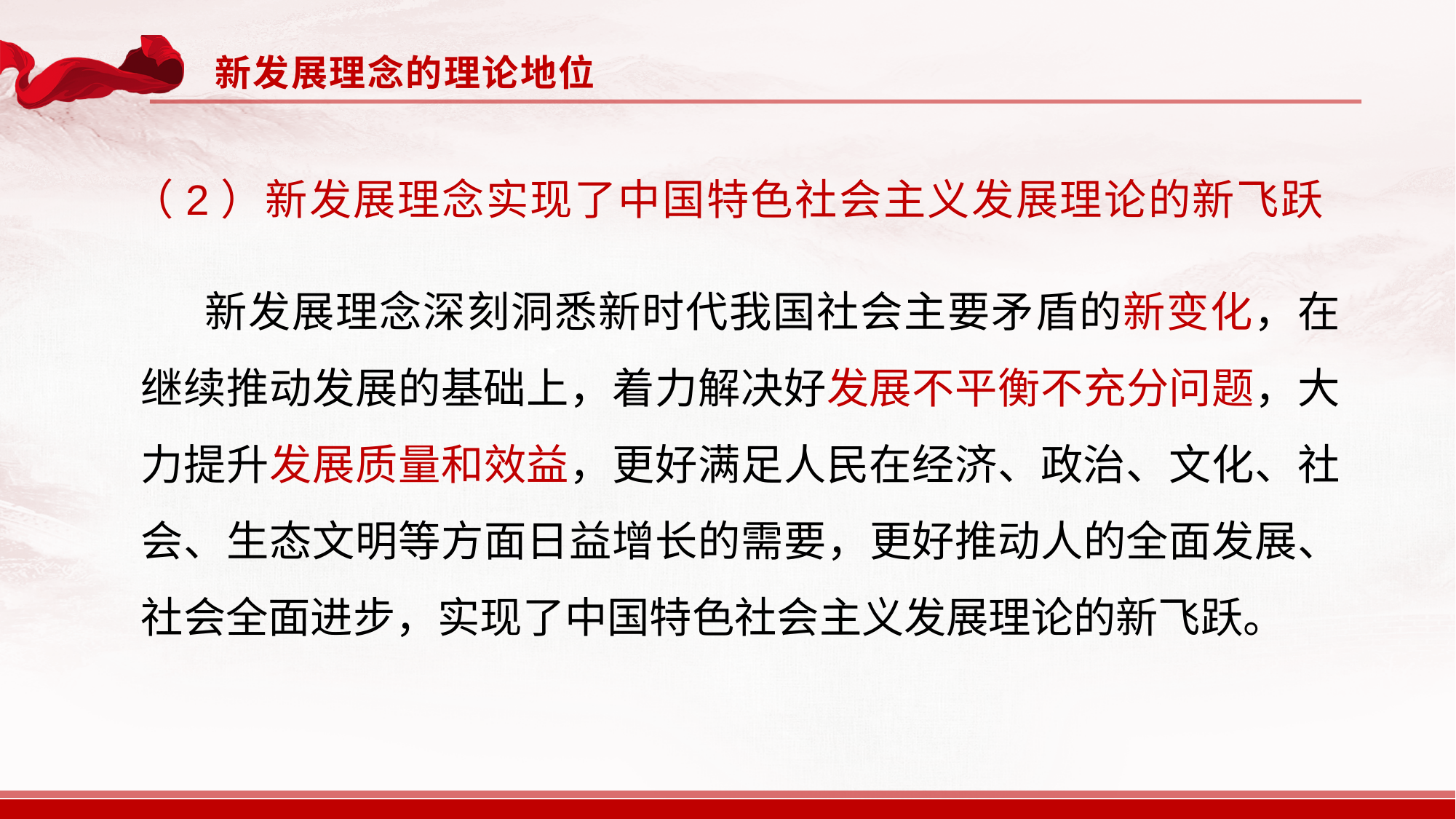

新发展理念的理论地位
（2）新发展理念实现了中国特色社会主义发展理论的新飞跃
　　新发展理念深刻洞悉新时代我国社会主要矛盾的新变化，在继续推动发展的基础上，着力解决好发展不平衡不充分问题，大力提升发展质量和效益，更好满足人民在经济、政治、文化、社会、生态文明等方面日益增长的需要，更好推动人的全面发展、社会全面进步，实现了中国特色社会主义发展理论的新飞跃。